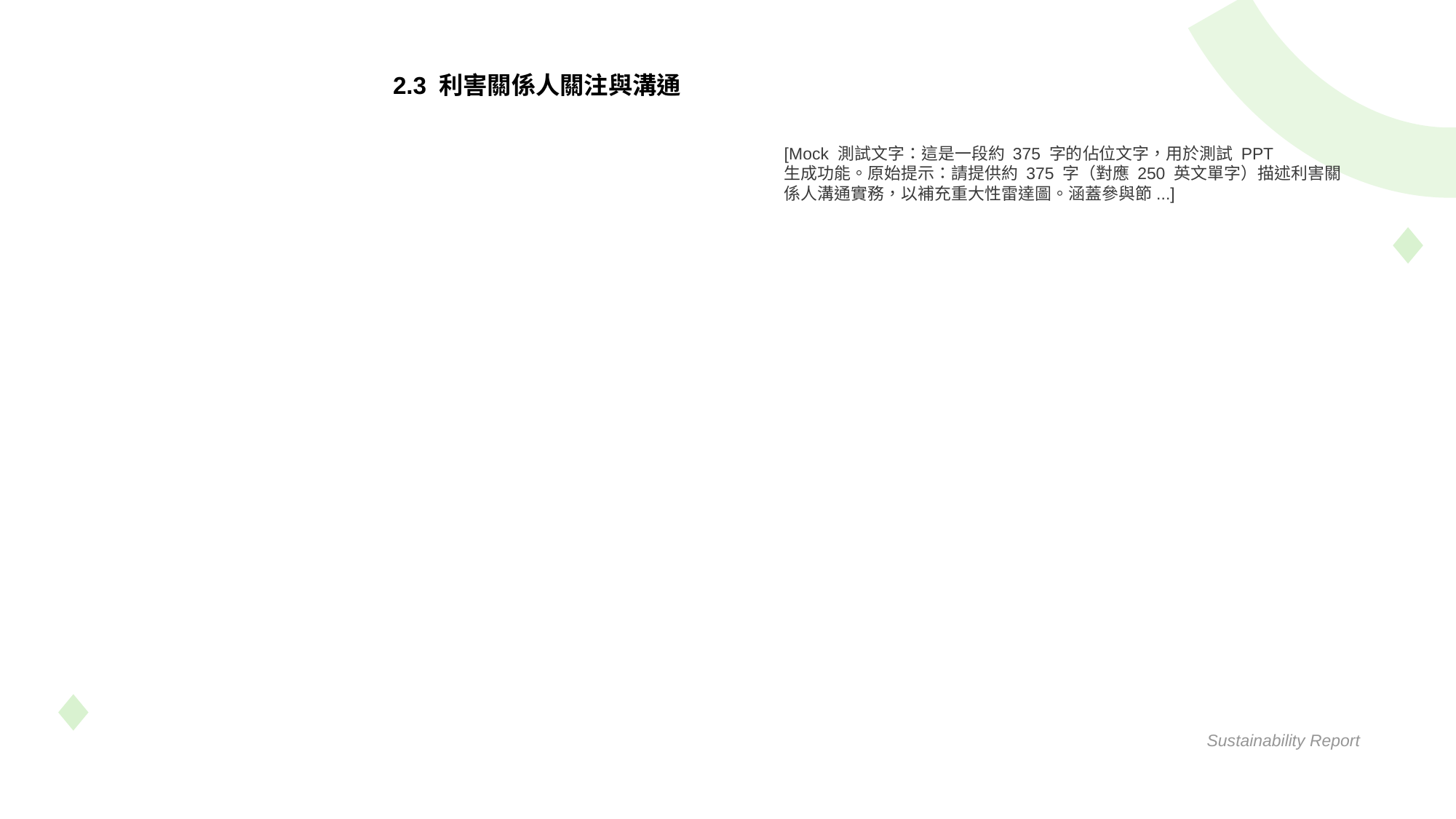

2.3 利害關係人關注與溝通
[Mock 測試文字：這是一段約 375 字的佔位文字，用於測試 PPT
生成功能。原始提示：請提供約 375 字（對應 250 英文單字）描述利害關係人溝通實務，以補充重大性雷達圖。涵蓋參與節...]
Sustainability Report